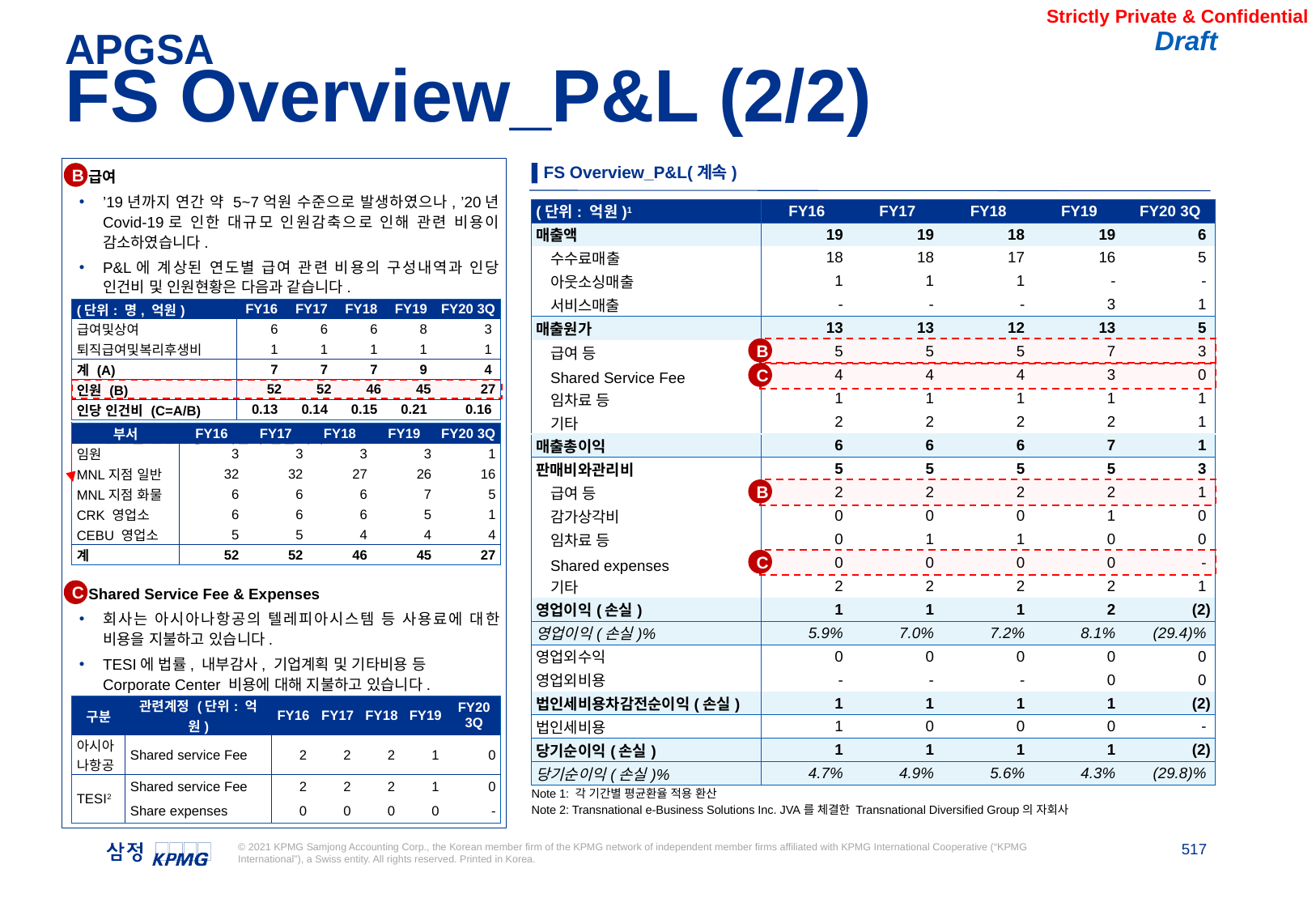

APGSA
FS Overview_P&L (2/2)
▌FS Overview_P&L(계속)

급여
’19년까지 연간 약 5~7억원 수준으로 발생하였으나, ’20년 Covid-19로 인한 대규모 인원감축으로 인해 관련 비용이 감소하였습니다.
P&L에 계상된 연도별 급여 관련 비용의 구성내역과 인당 인건비 및 인원현황은 다음과 같습니다.

연도별 인원현황은 다음과 같습니다.

Shared Service Fee & Expenses
회사는 아시아나항공의 텔레피아시스템 등 사용료에 대한 비용을 지불하고 있습니다.
TESI에 법률, 내부감사, 기업계획 및 기타비용 등 Corporate Center 비용에 대해 지불하고 있습니다.

B
| (단위: 억원)1 | FY16 | FY17 | FY18 | FY19 | FY20 3Q |
| --- | --- | --- | --- | --- | --- |
| 매출액 | 19 | 19 | 18 | 19 | 6 |
| 수수료매출 | 18 | 18 | 17 | 16 | 5 |
| 아웃소싱매출 | 1 | 1 | 1 | - | - |
| 서비스매출 | - | - | - | 3 | 1 |
| 매출원가 | 13 | 13 | 12 | 13 | 5 |
| 급여 등 | 5 | 5 | 5 | 7 | 3 |
| Shared Service Fee | 4 | 4 | 4 | 3 | 0 |
| 임차료 등 | 1 | 1 | 1 | 1 | 1 |
| 기타 | 2 | 2 | 2 | 2 | 1 |
| 매출총이익 | 6 | 6 | 6 | 7 | 1 |
| 판매비와관리비 | 5 | 5 | 5 | 5 | 3 |
| 급여 등 | 2 | 2 | 2 | 2 | 1 |
| 감가상각비 | 0 | 0 | 0 | 1 | 0 |
| 임차료 등 | 0 | 1 | 1 | 0 | 0 |
| Shared expenses | 0 | 0 | 0 | 0 | - |
| 기타 | 2 | 2 | 2 | 2 | 1 |
| 영업이익(손실) | 1 | 1 | 1 | 2 | (2) |
| 영업이익(손실)% | 5.9% | 7.0% | 7.2% | 8.1% | (29.4)% |
| 영업외수익 | 0 | 0 | 0 | 0 | 0 |
| 영업외비용 | - | - | - | 0 | 0 |
| 법인세비용차감전순이익(손실) | 1 | 1 | 1 | 1 | (2) |
| 법인세비용 | 1 | 0 | 0 | 0 | - |
| 당기순이익(손실) | 1 | 1 | 1 | 1 | (2) |
| 당기순이익(손실)% | 4.7% | 4.9% | 5.6% | 4.3% | (29.8)% |
| (단위: 명, 억원) | FY16 | FY17 | FY18 | FY19 | FY20 3Q |
| --- | --- | --- | --- | --- | --- |
| 급여및상여 | 6 | 6 | 6 | 8 | 3 |
| 퇴직급여및복리후생비 | 1 | 1 | 1 | 1 | 1 |
| 계 (A) | 7 | 7 | 7 | 9 | 4 |
| 인원 (B) | 52 | 52 | 46 | 45 | 27 |
| 인당 인건비 (C=A/B) | 0.13 | 0.14 | 0.15 | 0.21 | 0.16 |

B

C

| 부서 | FY16 | FY17 | FY18 | FY19 | FY20 3Q |
| --- | --- | --- | --- | --- | --- |
| 임원 | 3 | 3 | 3 | 3 | 1 |
| MNL지점 일반 | 32 | 32 | 27 | 26 | 16 |
| MNL지점 화물 | 6 | 6 | 6 | 7 | 5 |
| CRK 영업소 | 6 | 6 | 6 | 5 | 1 |
| CEBU 영업소 | 5 | 5 | 4 | 4 | 4 |
| 계 | 52 | 52 | 46 | 45 | 27 |

B

C
C
| 구분 | 관련계정 (단위: 억원) | FY16 | FY17 | FY18 | FY19 | FY20 3Q |
| --- | --- | --- | --- | --- | --- | --- |
| 아시아나항공 | Shared service Fee | 2 | 2 | 2 | 1 | 0 |
| TESI2 | Shared service Fee | 2 | 2 | 2 | 1 | 0 |
|  | Share expenses | 0 | 0 | 0 | 0 | - |
Note 1: 각 기간별 평균환율 적용 환산
Note 2: Transnational e-Business Solutions Inc. JVA를 체결한 Transnational Diversified Group의 자회사